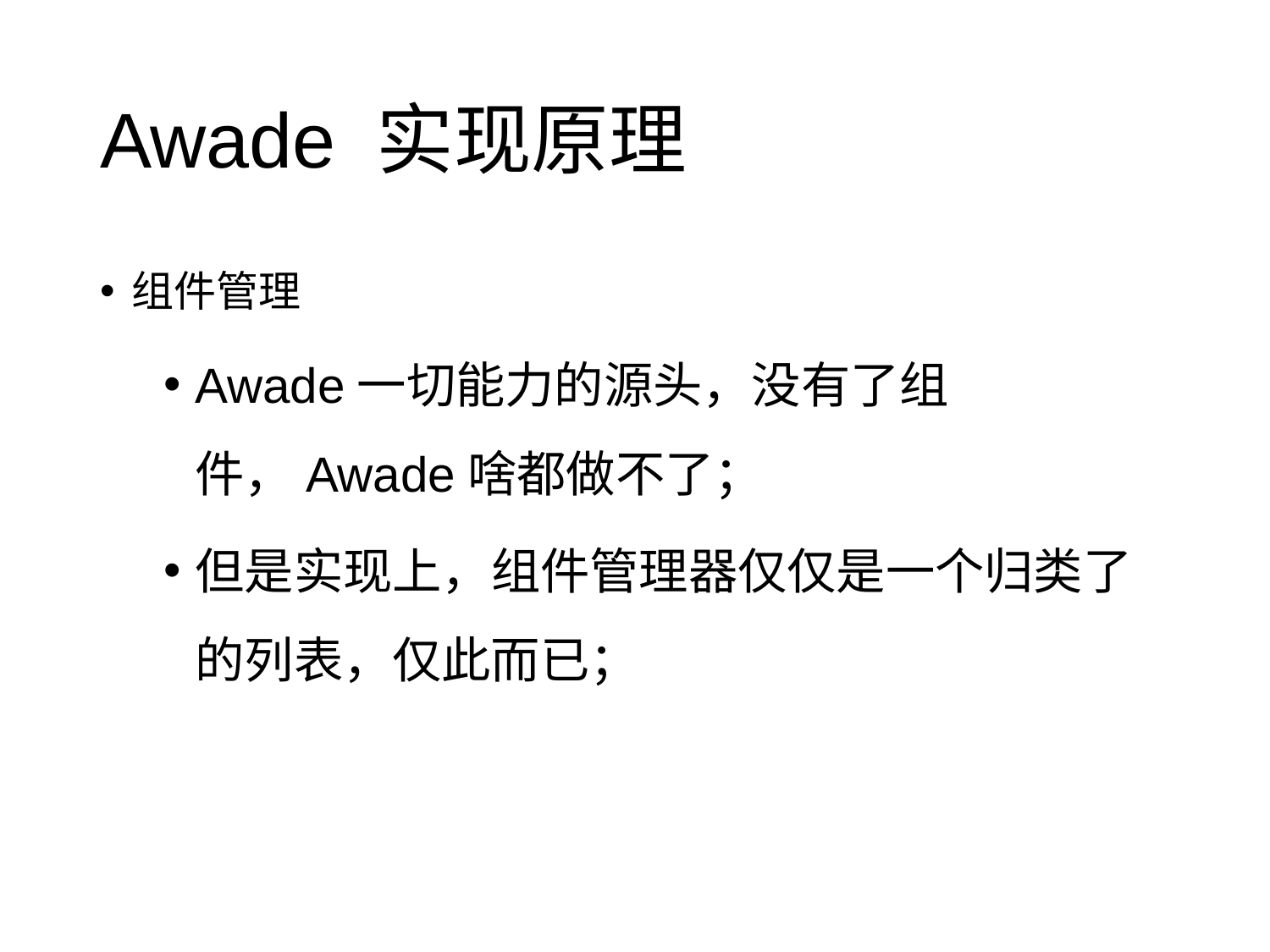

# Awade 实现原理
组件管理
Awade一切能力的源头，没有了组件，Awade啥都做不了；
但是实现上，组件管理器仅仅是一个归类了的列表，仅此而已；